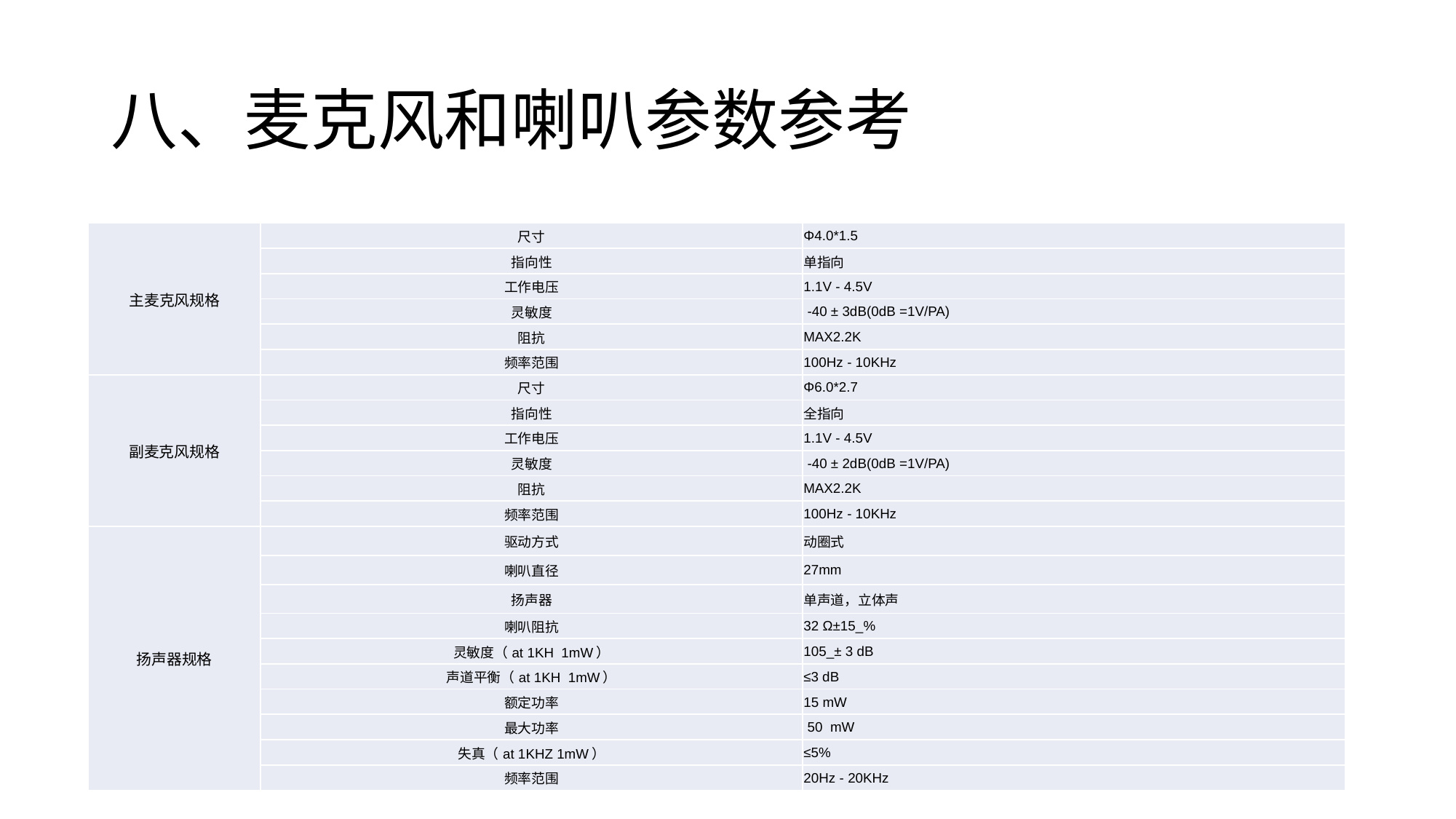

# 八、麦克风和喇叭参数参考
| 主麦克风规格 | 尺寸 | Φ4.0\*1.5 |
| --- | --- | --- |
|  | 指向性 | 单指向 |
|  | 工作电压 | 1.1V - 4.5V |
|  | 灵敏度 | -40 ± 3dB(0dB =1V/PA) |
|  | 阻抗 | MAX2.2K |
|  | 频率范围 | 100Hz - 10KHz |
| 副麦克风规格 | 尺寸 | Φ6.0\*2.7 |
|  | 指向性 | 全指向 |
|  | 工作电压 | 1.1V - 4.5V |
|  | 灵敏度 | -40 ± 2dB(0dB =1V/PA) |
|  | 阻抗 | MAX2.2K |
|  | 频率范围 | 100Hz - 10KHz |
| 扬声器规格 | 驱动方式 | 动圈式 |
|  | 喇叭直径 | 27mm |
|  | 扬声器 | 单声道，立体声 |
|  | 喇叭阻抗 | 32 Ω±15\_% |
|  | 灵敏度（at 1KH 1mW） | 105\_± 3 dB |
|  | 声道平衡（at 1KH 1mW） | ≤3 dB |
|  | 额定功率 | 15 mW |
|  | 最大功率 | 50 mW |
|  | 失真（at 1KHZ 1mW） | ≤5% |
|  | 频率范围 | 20Hz - 20KHz |